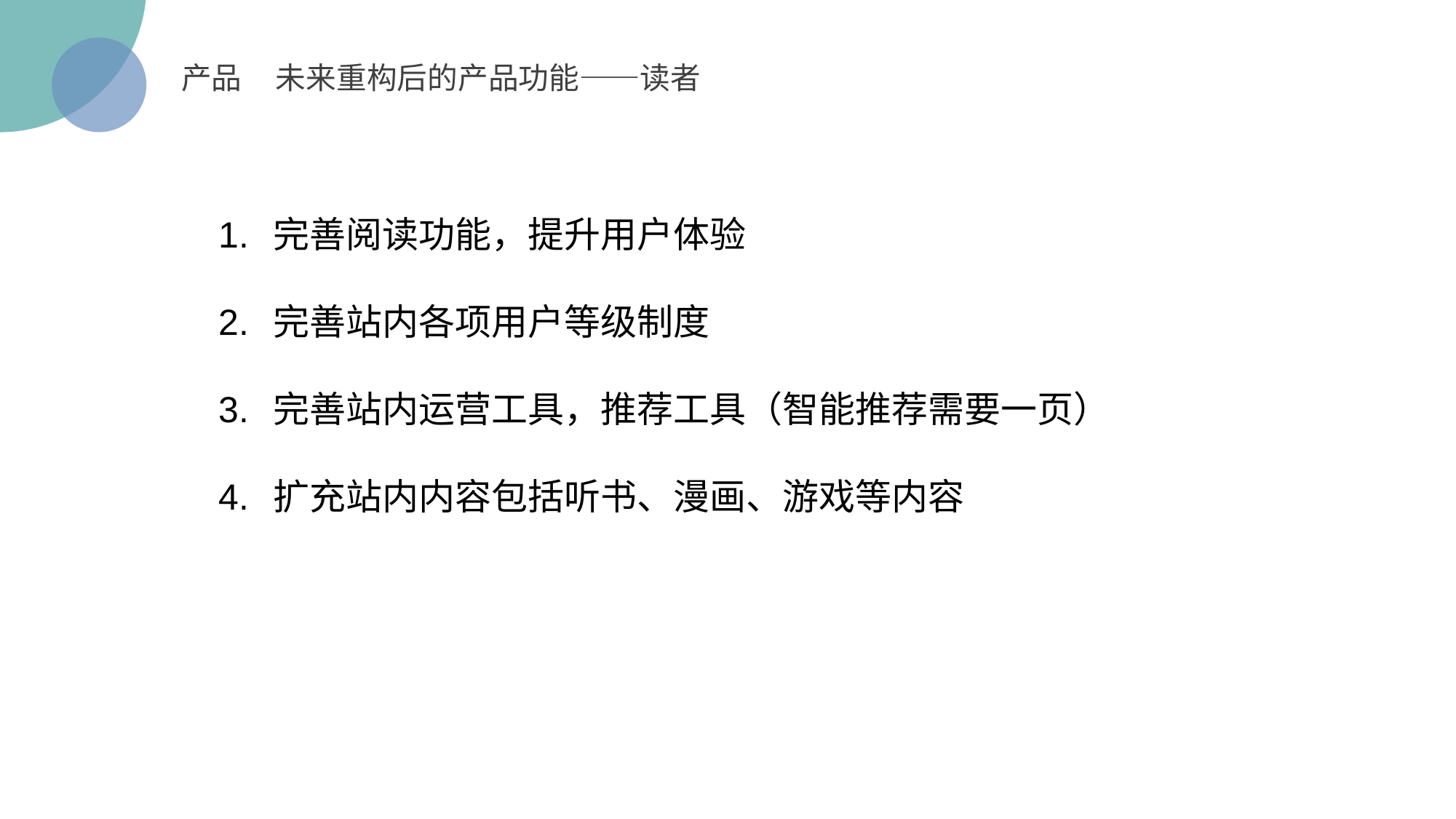

产品     未来重构后的产品功能——读者
完善阅读功能，提升用户体验

完善站内各项用户等级制度

完善站内运营工具，推荐工具（智能推荐需要一页）

扩充站内内容包括听书、漫画、游戏等内容